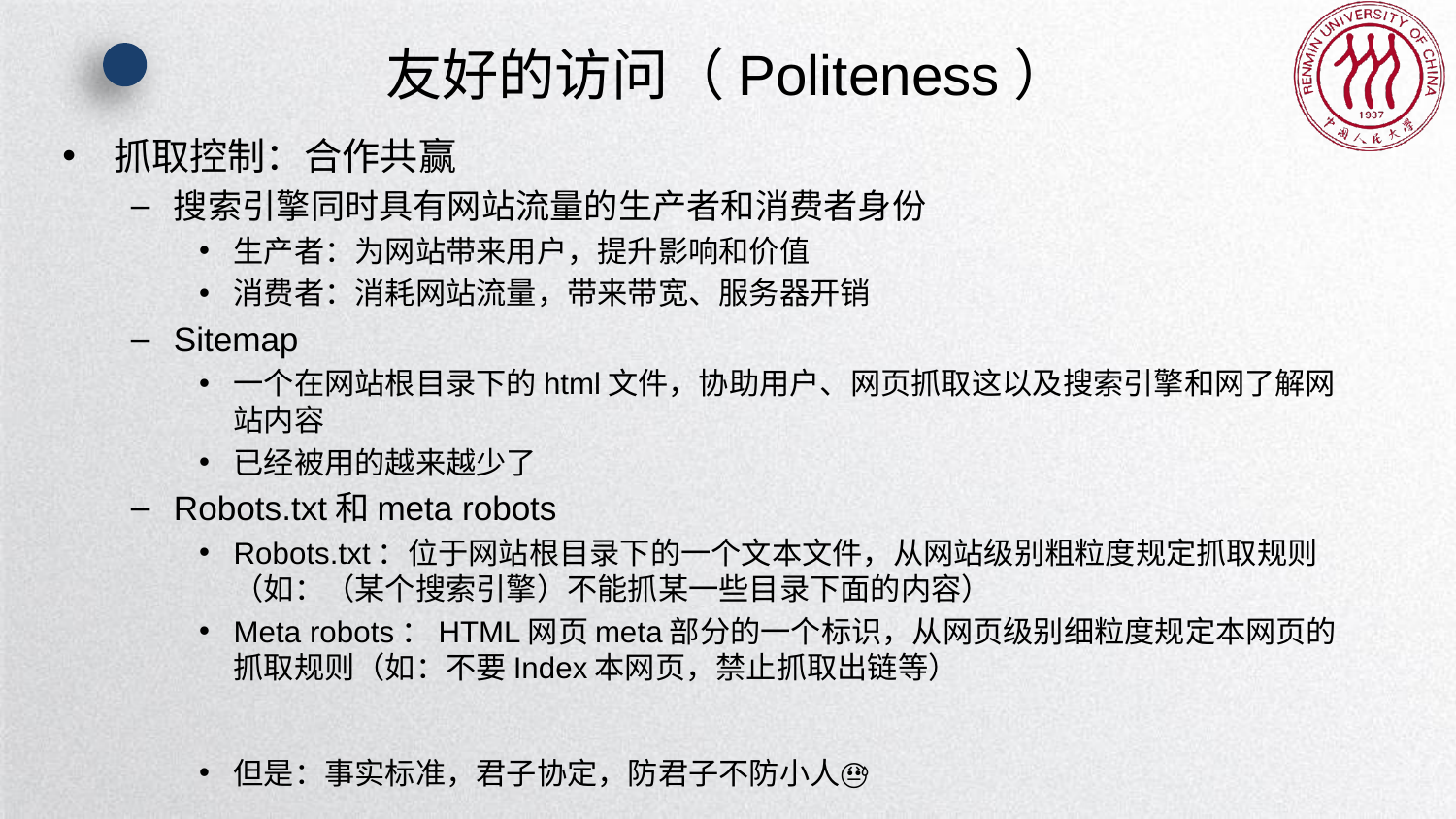

# 友好的访问（Politeness）
抓取控制：合作共赢
搜索引擎同时具有网站流量的生产者和消费者身份
生产者：为网站带来用户，提升影响和价值
消费者：消耗网站流量，带来带宽、服务器开销
Sitemap
一个在网站根目录下的html文件，协助用户、网页抓取这以及搜索引擎和网了解网站内容
已经被用的越来越少了
Robots.txt和meta robots
Robots.txt：位于网站根目录下的一个文本文件，从网站级别粗粒度规定抓取规则（如：（某个搜索引擎）不能抓某一些目录下面的内容）
Meta robots：HTML网页meta部分的一个标识，从网页级别细粒度规定本网页的抓取规则（如：不要Index本网页，禁止抓取出链等）

但是：事实标准，君子协定，防君子不防小人😓